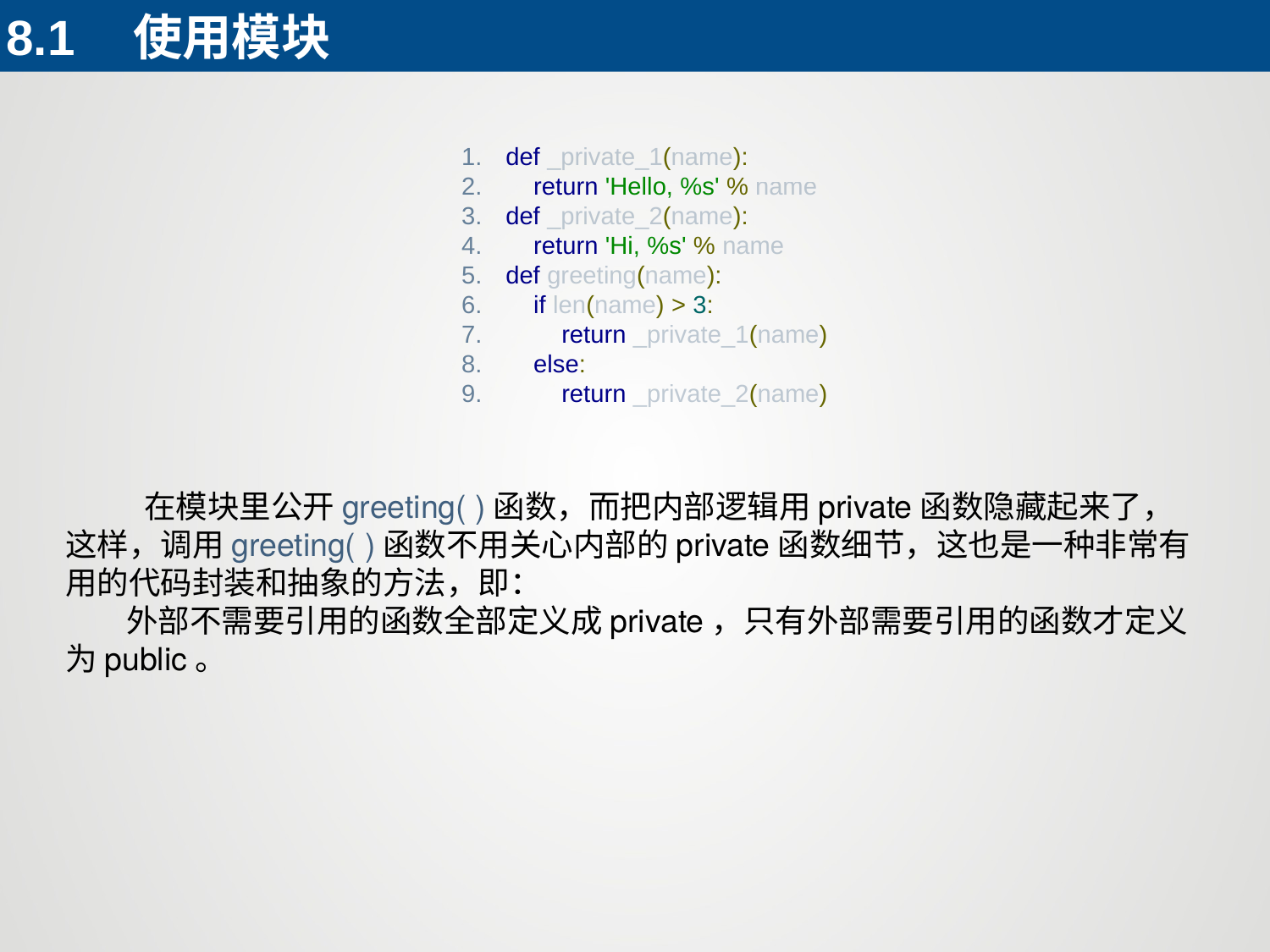

8.1	使用模块
def _private_1(name):
    return 'Hello, %s' % name
def _private_2(name):
    return 'Hi, %s' % name
def greeting(name):
    if len(name) > 3:
        return _private_1(name)
    else:
        return _private_2(name)
        在模块里公开greeting( )函数，而把内部逻辑用private函数隐藏起来了，这样，调用greeting( )函数不用关心内部的private函数细节，这也是一种非常有用的代码封装和抽象的方法，即：
      外部不需要引用的函数全部定义成private，只有外部需要引用的函数才定义为public。